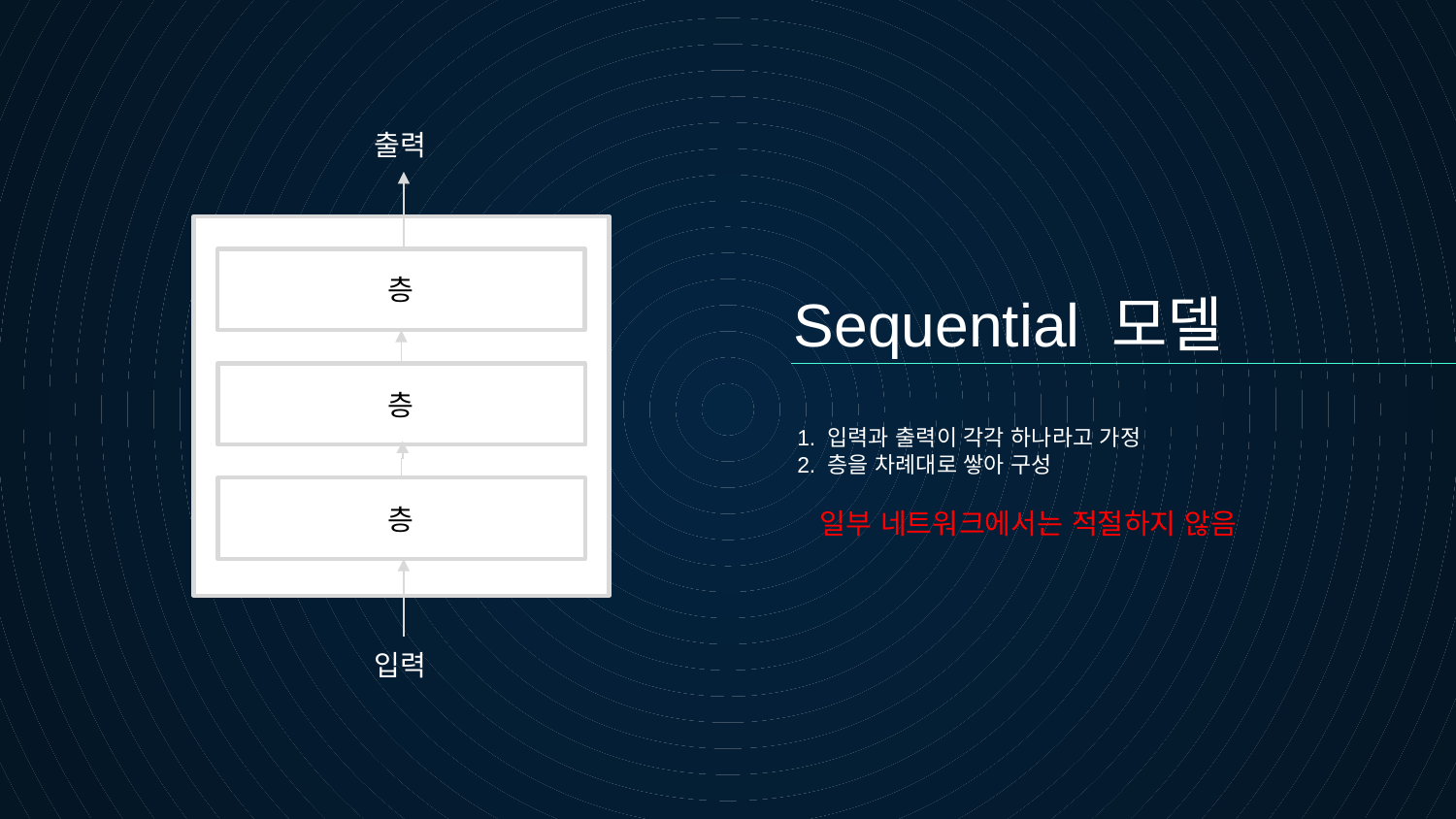

출력

층
층
층
입력
# Sequential 모델
1. 입력과 출력이 각각 하나라고 가정
2. 층을 차례대로 쌓아 구성
일부 네트워크에서는 적절하지 않음